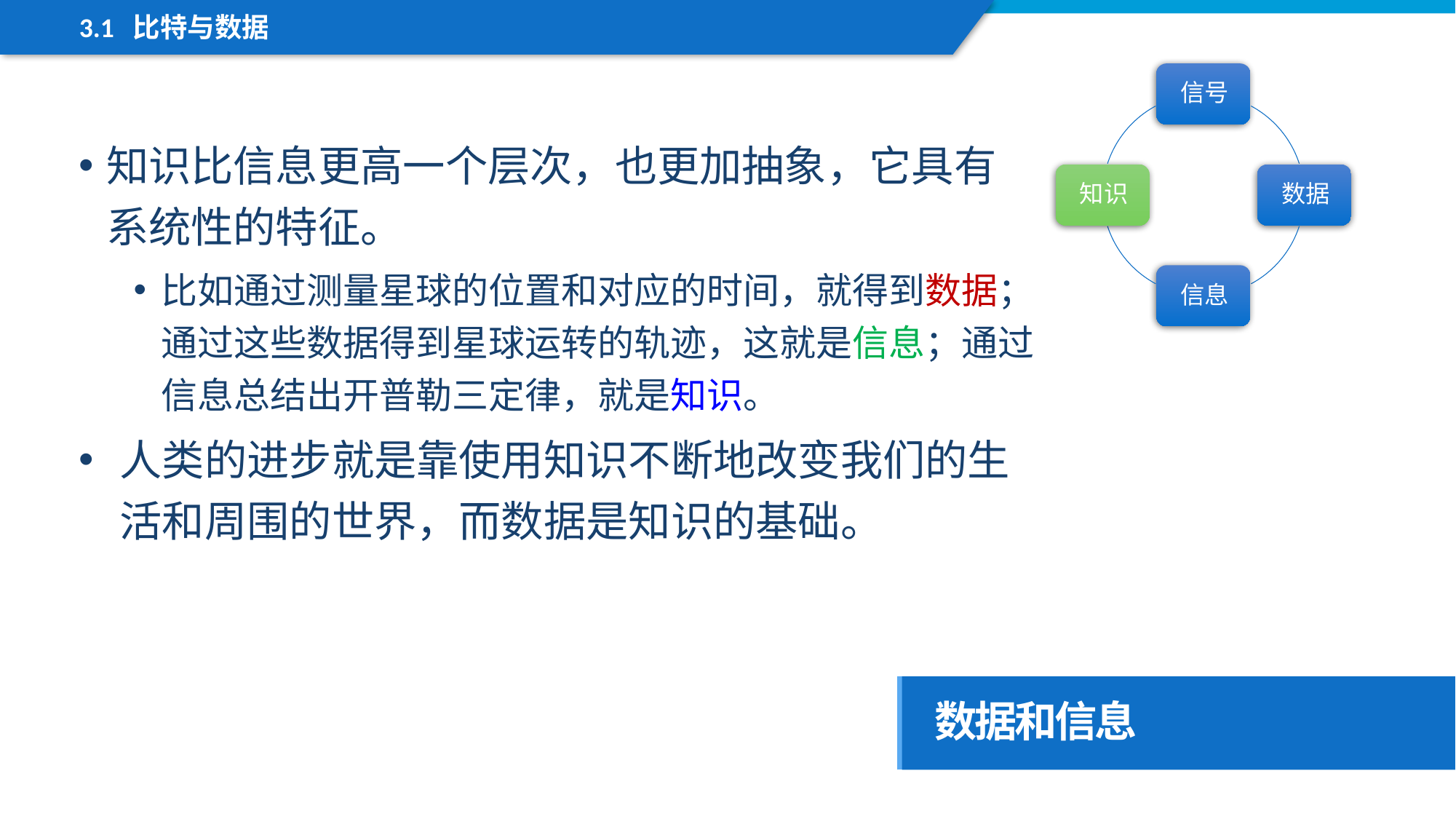

3.1  比特与数据
信号
数据
信息
知识
知识比信息更高一个层次，也更加抽象，它具有系统性的特征。
比如通过测量星球的位置和对应的时间，就得到数据；通过这些数据得到星球运转的轨迹，这就是信息；通过信息总结出开普勒三定律，就是知识。
人类的进步就是靠使用知识不断地改变我们的生活和周围的世界，而数据是知识的基础。
数据和信息